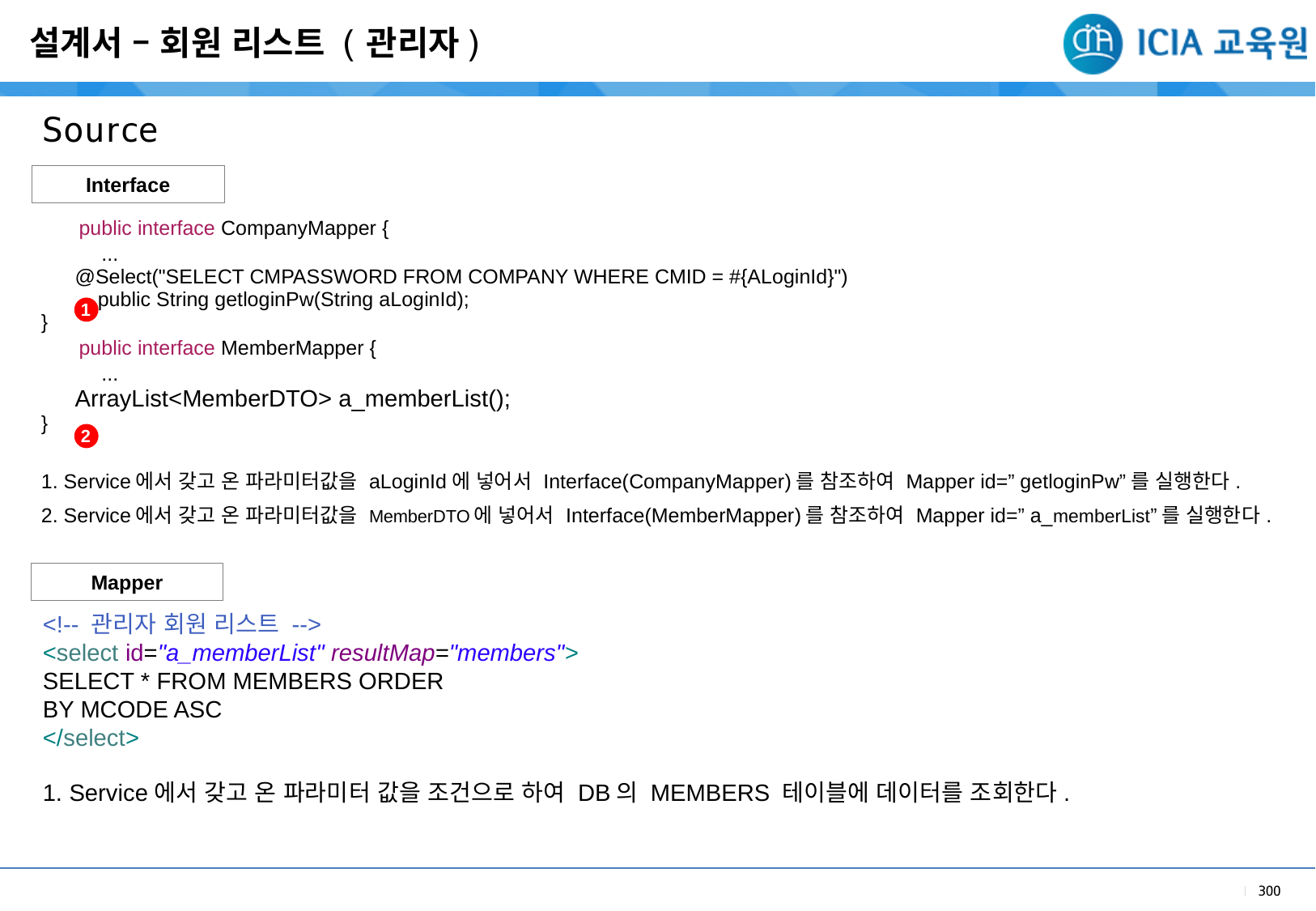

설계서 – 회원 리스트 (관리자)
Source
Interface
| public interface CompanyMapper { ... @Select("SELECT CMPASSWORD FROM COMPANY WHERE CMID = #{ALoginId}") public String getloginPw(String aLoginId); } public interface MemberMapper { ... ArrayList<MemberDTO> a\_memberList(); } |
| --- |
| 1. Service에서 갖고 온 파라미터값을 aLoginId에 넣어서 Interface(CompanyMapper)를 참조하여 Mapper id=” getloginPw”를 실행한다. 2. Service에서 갖고 온 파라미터값을 MemberDTO에 넣어서 Interface(MemberMapper)를 참조하여 Mapper id=” a\_memberList”를 실행한다. |
|  |
1

2

Mapper
<!-- 관리자 회원 리스트 -->
<select id="a_memberList" resultMap="members">
SELECT * FROM MEMBERS ORDER
BY MCODE ASC
</select>

1. Service에서 갖고 온 파라미터 값을 조건으로 하여 DB의 MEMBERS 테이블에 데이터를 조회한다.